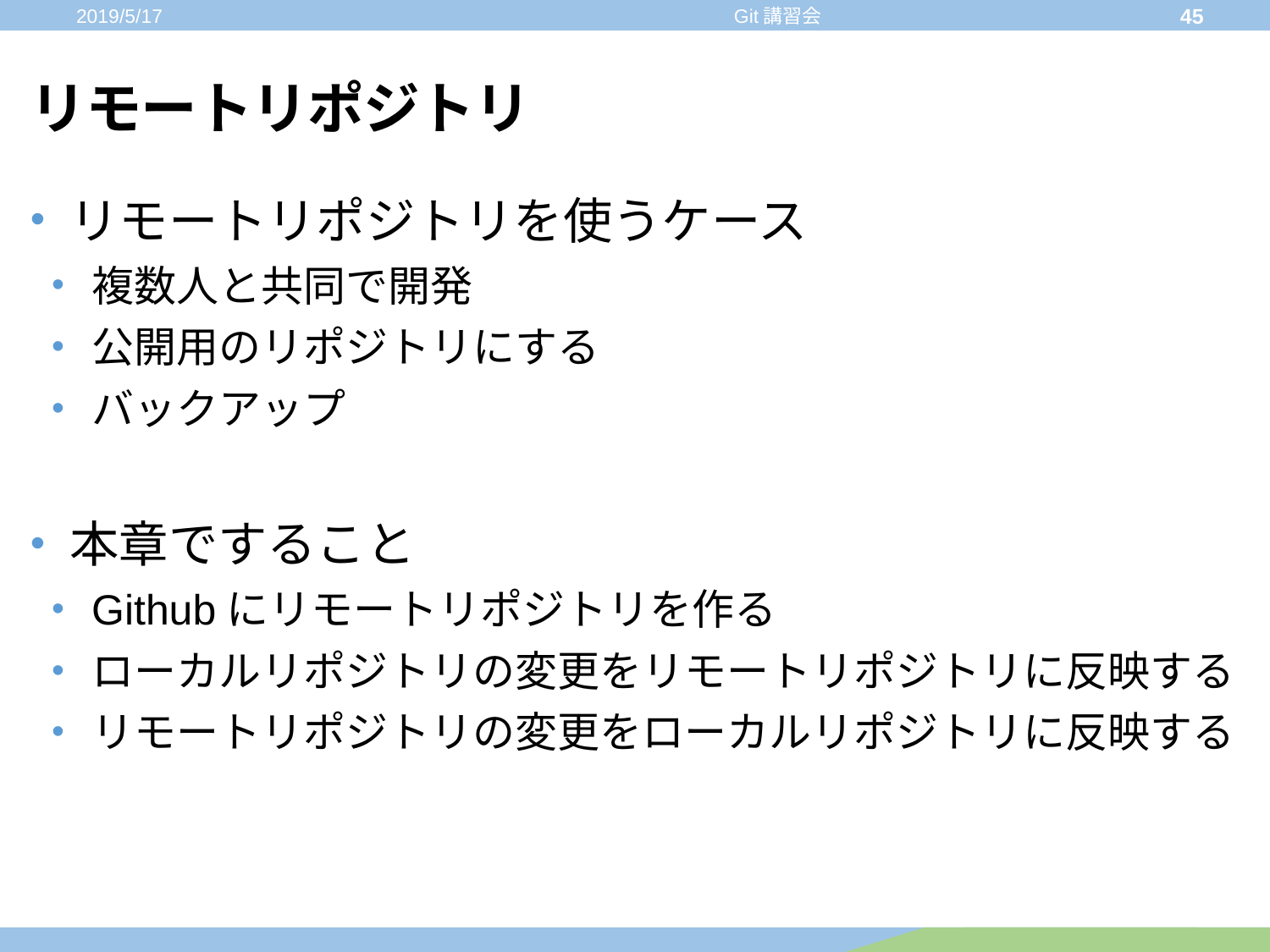

2019/5/17
45
Git講習会
# リモートリポジトリ
リモートリポジトリを使うケース
複数人と共同で開発
公開用のリポジトリにする
バックアップ

本章ですること
Githubにリモートリポジトリを作る
ローカルリポジトリの変更をリモートリポジトリに反映する
リモートリポジトリの変更をローカルリポジトリに反映する